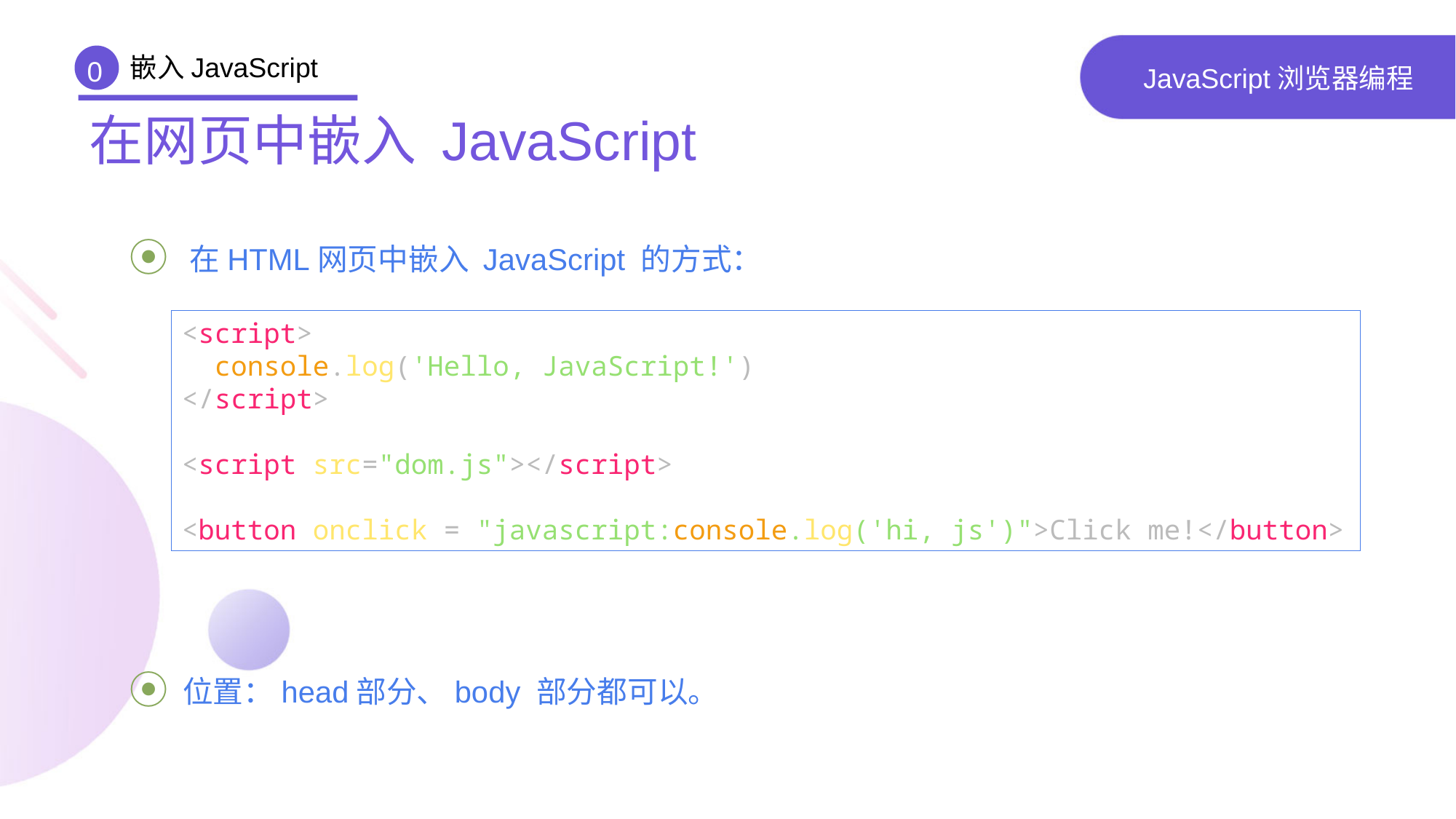

嵌入JavaScript
0
# JavaScript浏览器编程
在网页中嵌入 JavaScript
  在HTML网页中嵌入 JavaScript 的方式：

 位置：head部分、body 部分都可以。
<script>
  console.log('Hello, JavaScript!')
</script>
<script src="dom.js"></script>
<button onclick = "javascript:console.log('hi, js')">Click me!</button>